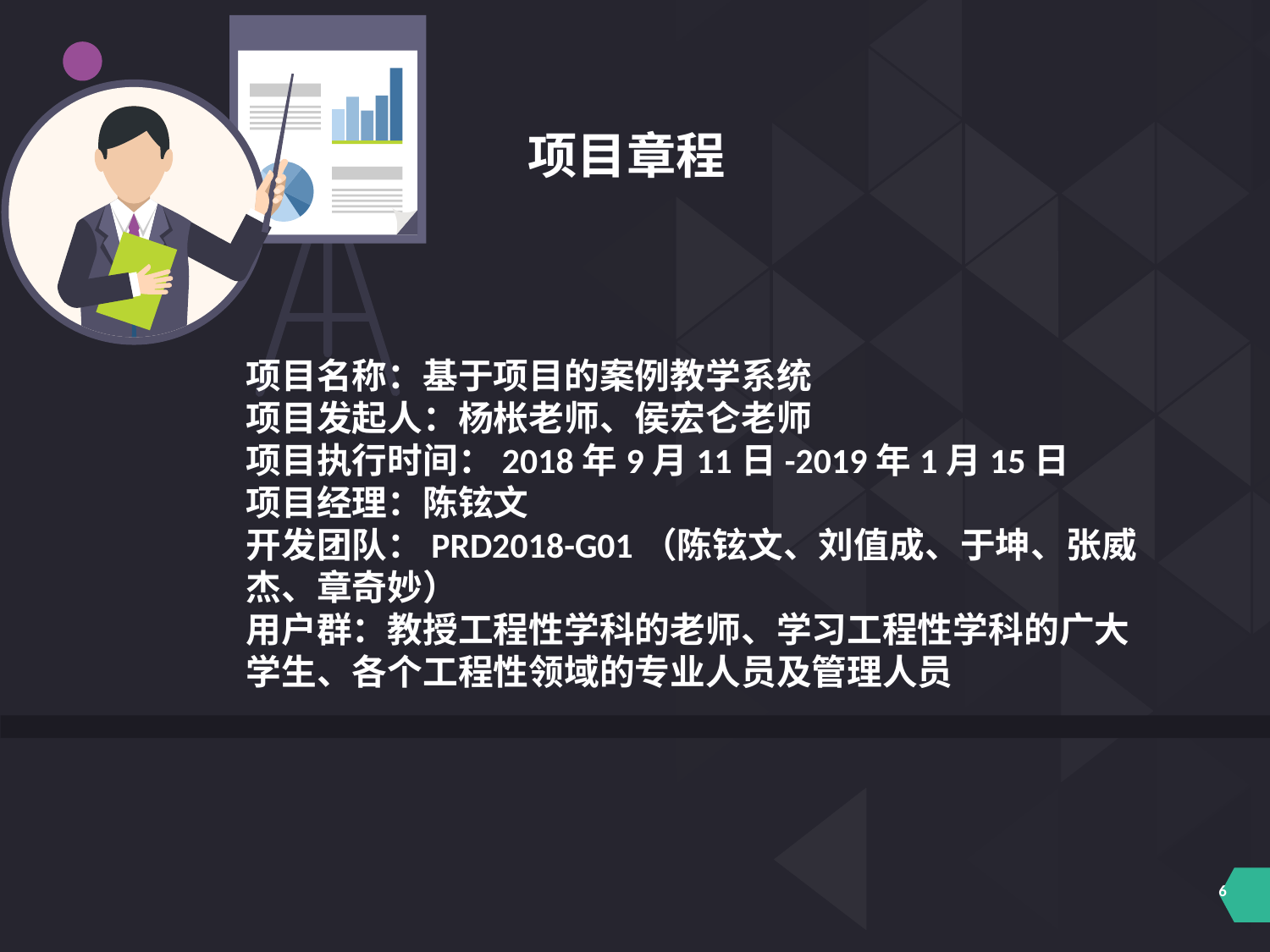

项目章程
项目名称：基于项目的案例教学系统
项目发起人：杨枨老师、侯宏仑老师
项目执行时间：2018年9月11日-2019年1月15日
项目经理：陈铉文
开发团队：PRD2018-G01（陈铉文、刘值成、于坤、张威杰、章奇妙）
用户群：教授工程性学科的老师、学习工程性学科的广大学生、各个工程性领域的专业人员及管理人员